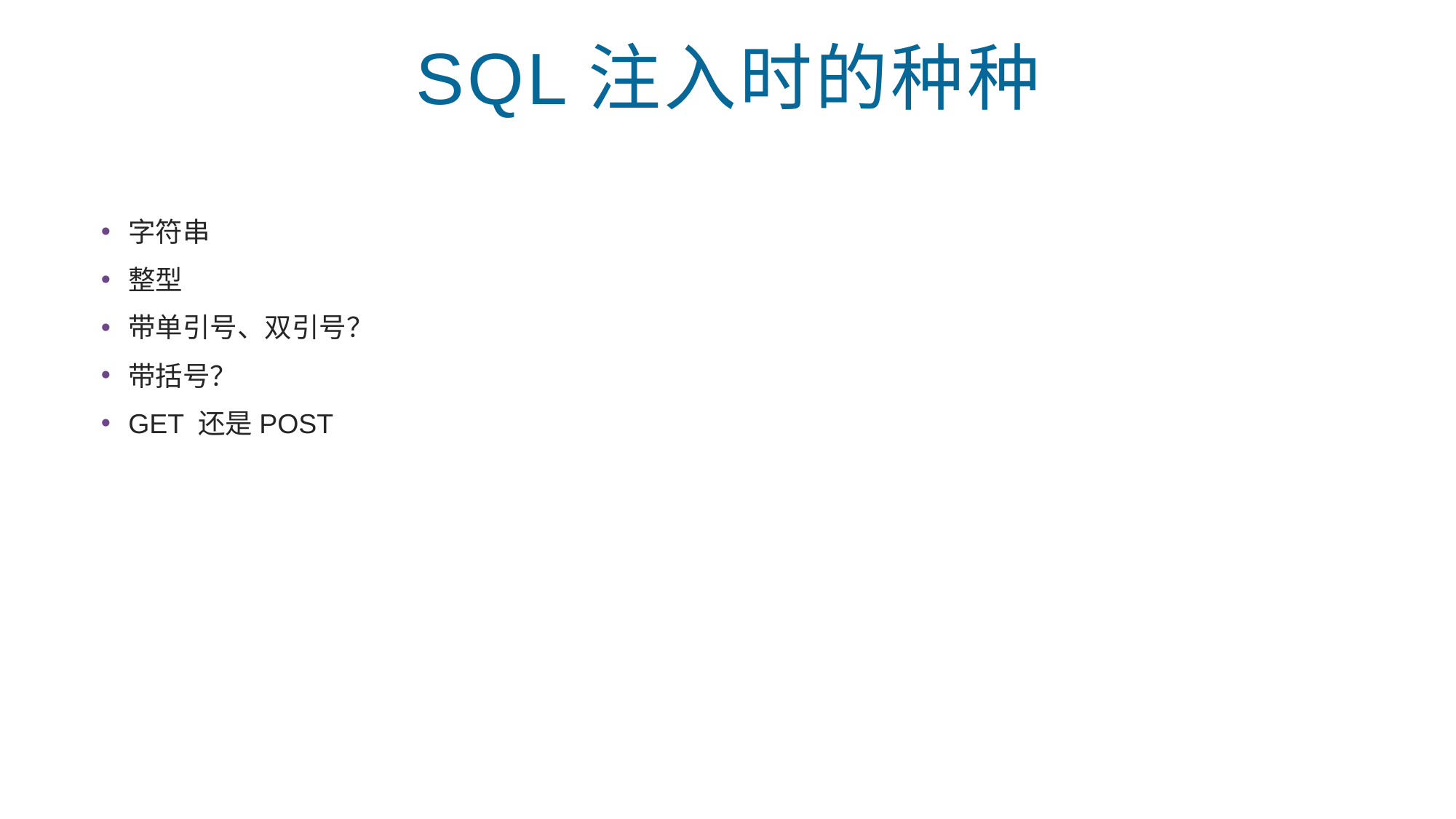

# SQL注入时的种种
字符串
整型
带单引号、双引号？
带括号？
GET 还是POST